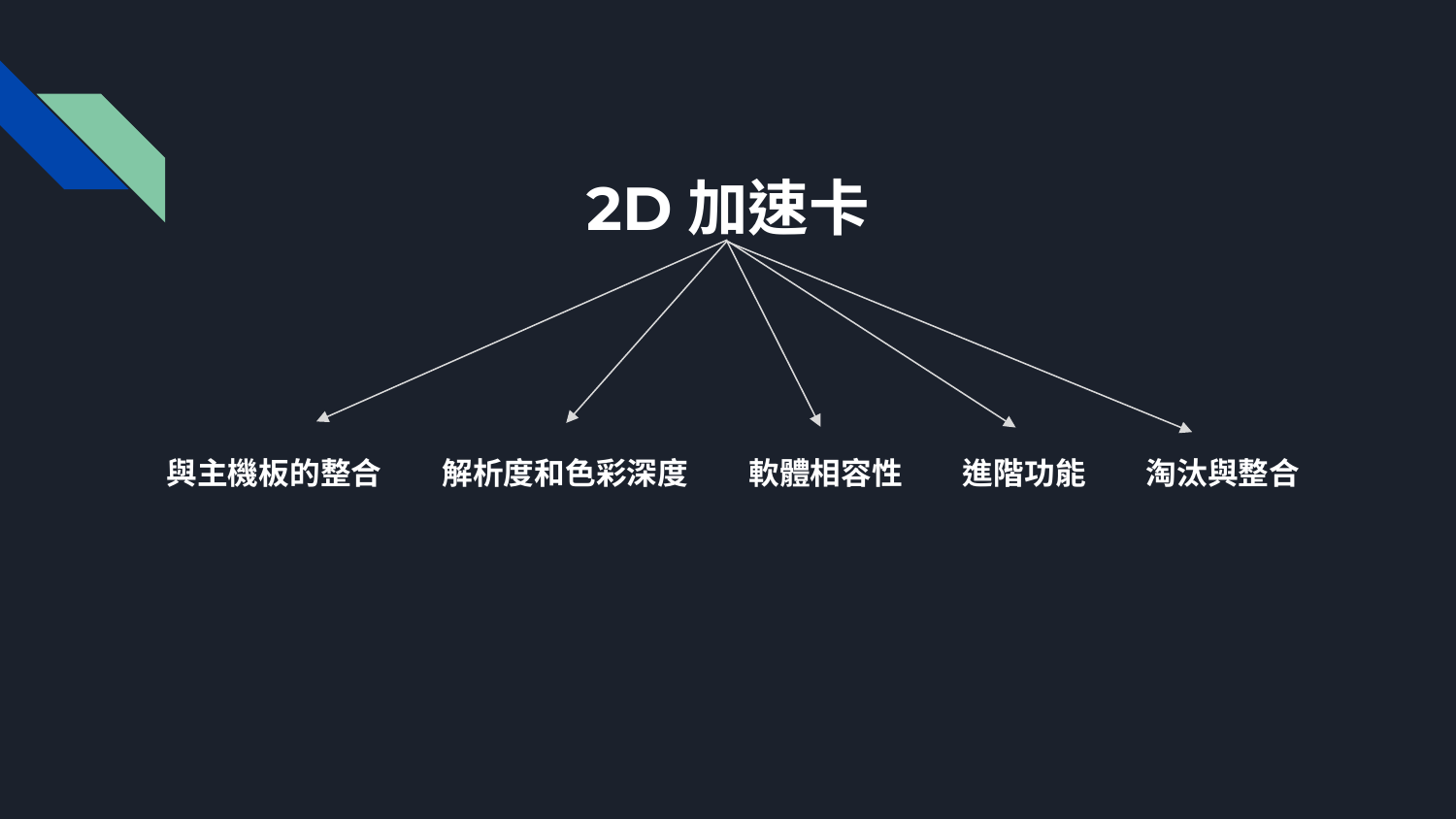

# 2D加速卡

與主機板的整合        解析度和色彩深度        軟體相容性        進階功能        淘汰與整合